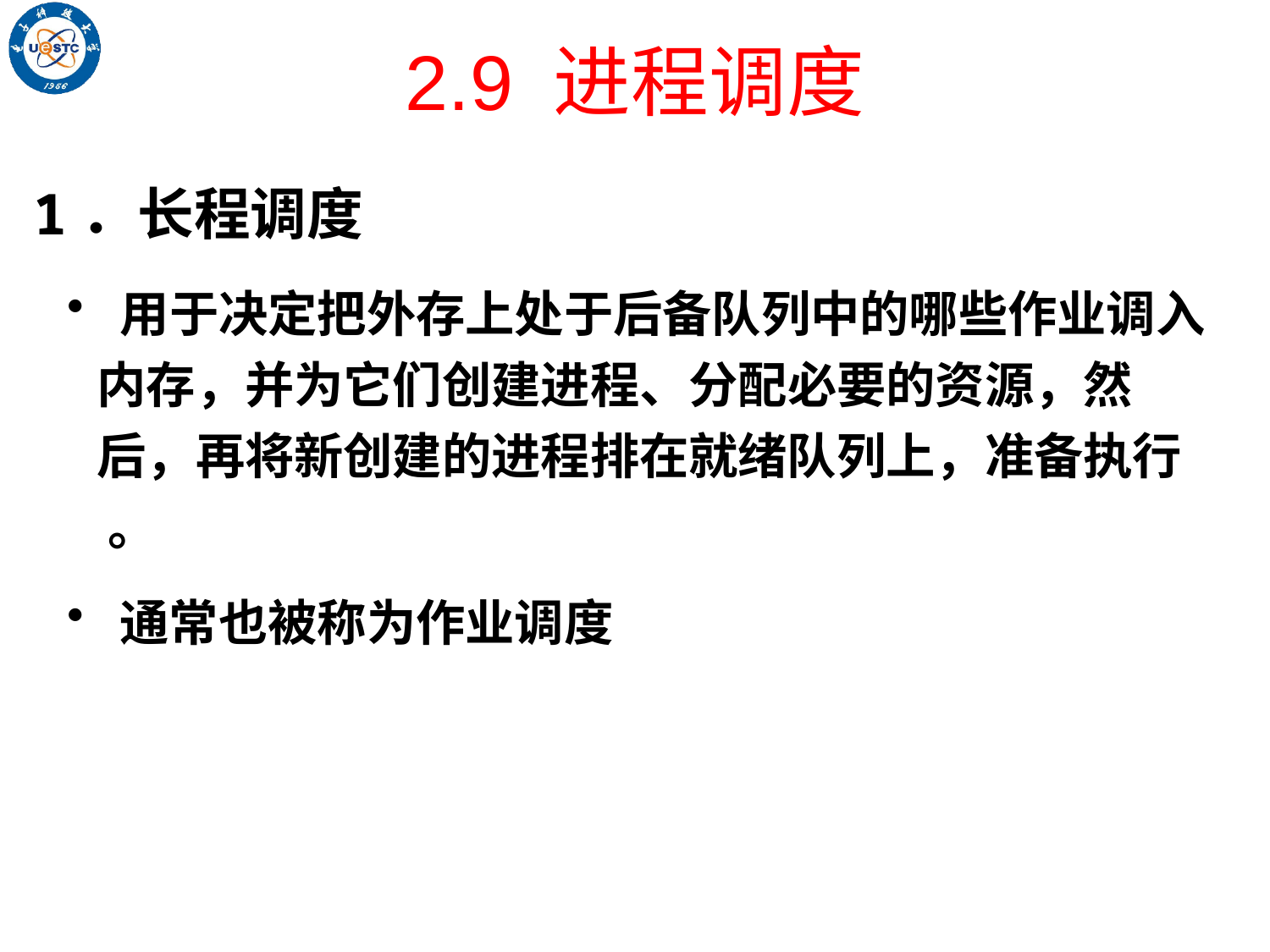

# 2.9 进程调度
1．长程调度
 用于决定把外存上处于后备队列中的哪些作业调入内存，并为它们创建进程、分配必要的资源，然后，再将新创建的进程排在就绪队列上，准备执行 。
 通常也被称为作业调度